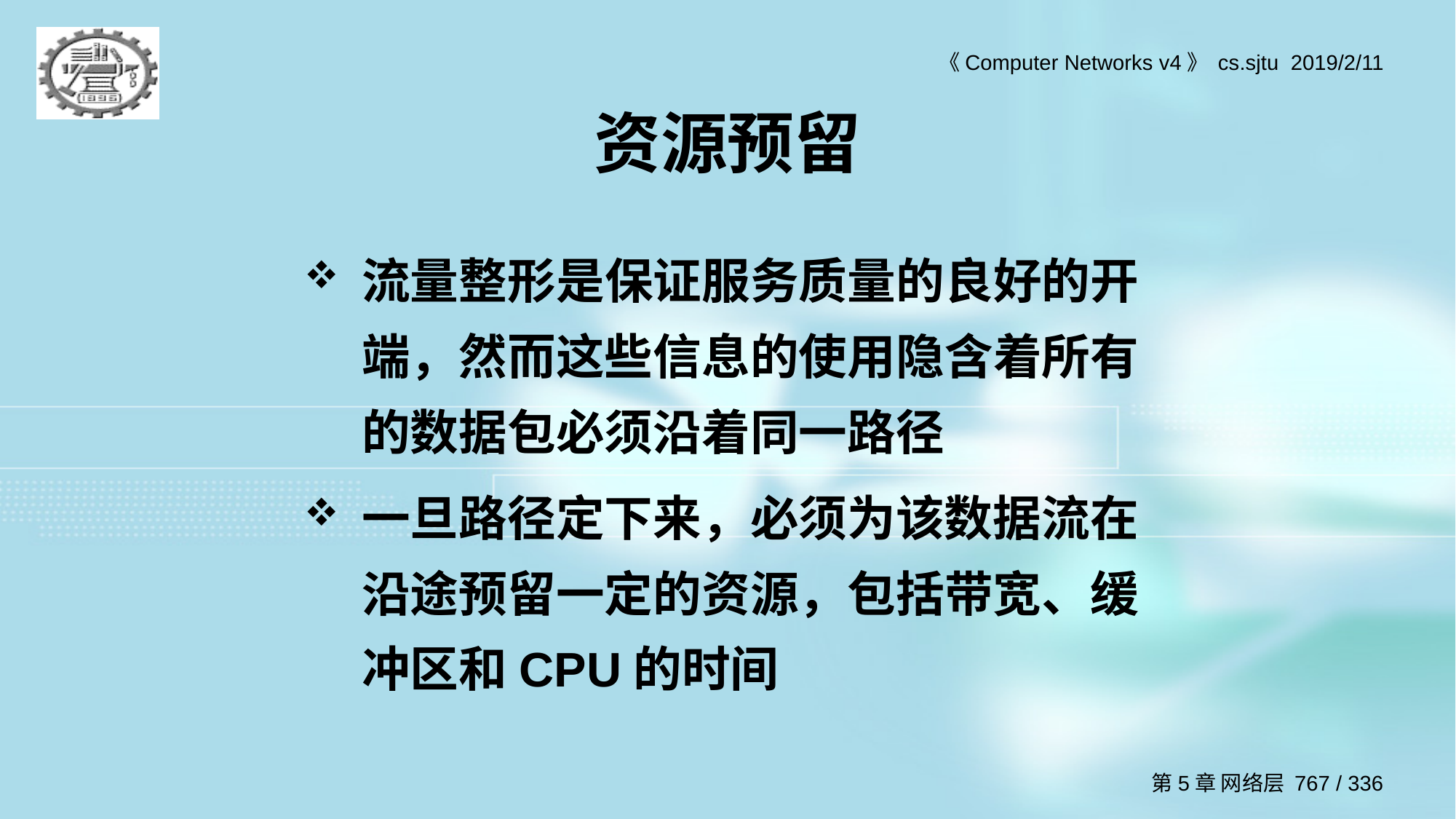

# 资源预留
流量整形是保证服务质量的良好的开端，然而这些信息的使用隐含着所有的数据包必须沿着同一路径
一旦路径定下来，必须为该数据流在沿途预留一定的资源，包括带宽、缓冲区和CPU的时间